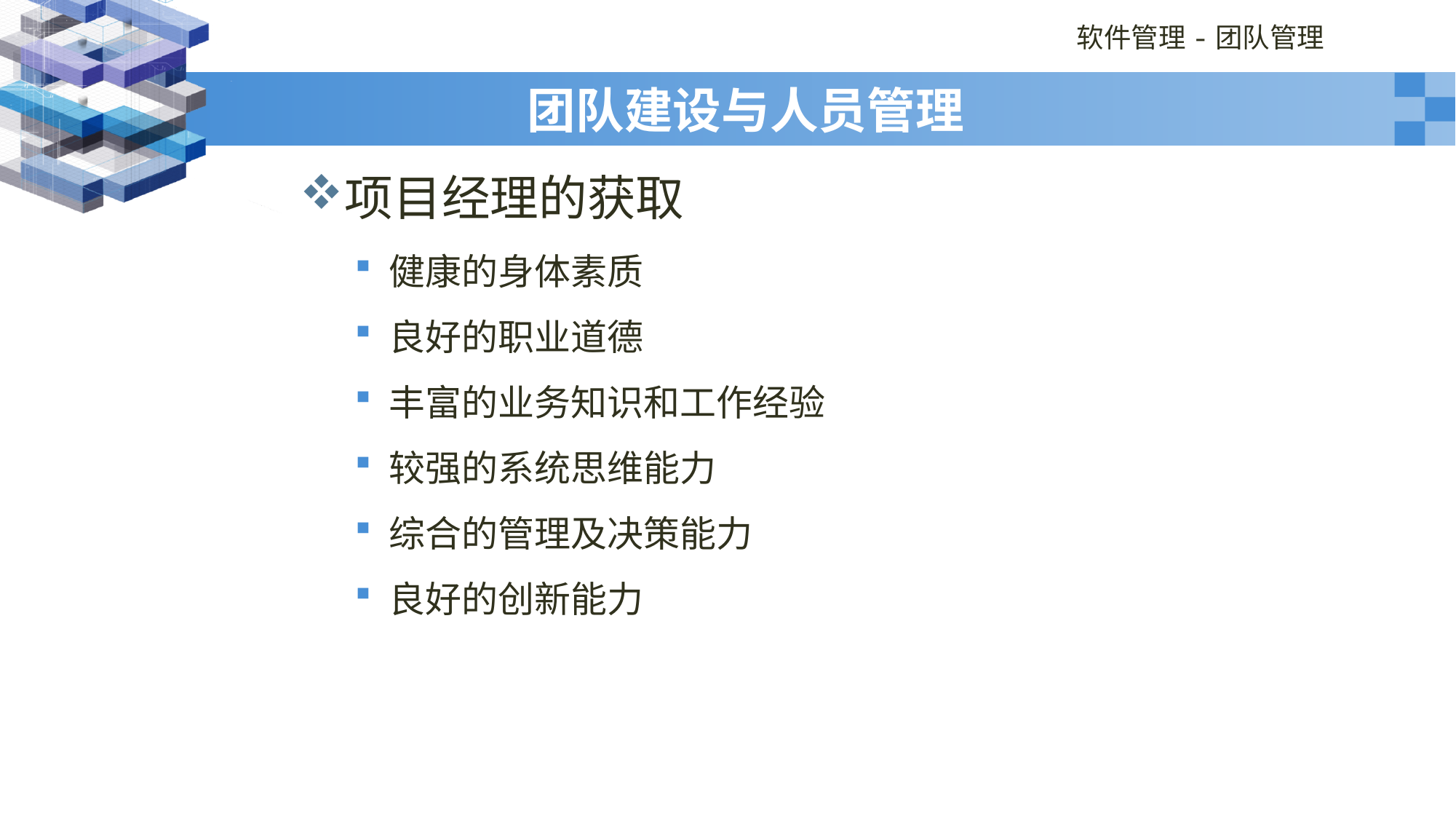

# 团队建设与人员管理
项目经理的获取
健康的身体素质
良好的职业道德
丰富的业务知识和工作经验
较强的系统思维能力
综合的管理及决策能力
良好的创新能力